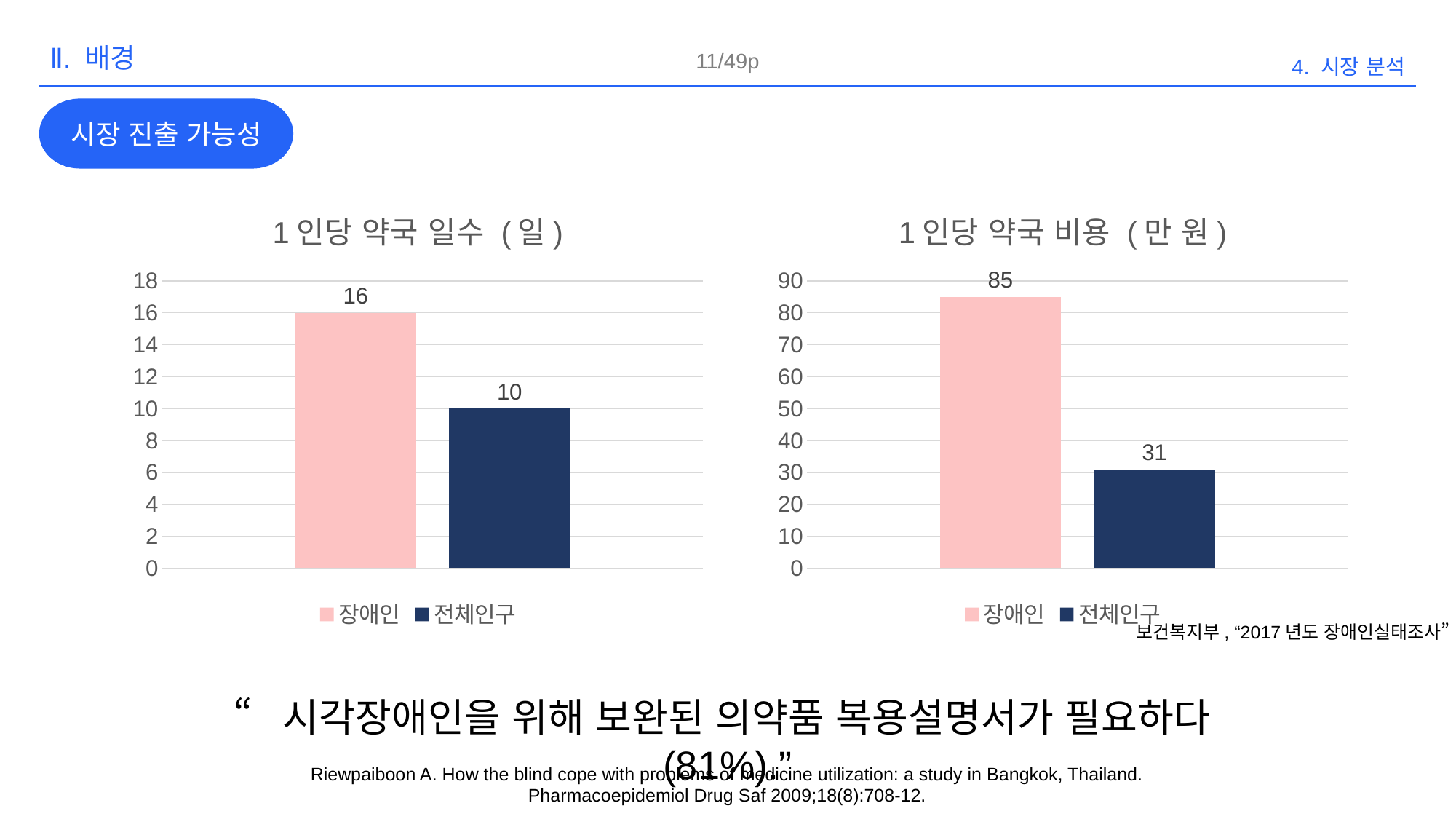

11/49p
4. 시장 분석
Ⅱ. 배경
시장 진출 가능성

### Chart: 1인당 약국 일수 (일)

| Category | 장애인 | 전체인구 |
|---|---|---|
| 1인당 약국일수 (일) | 16.0 | 10.0 |

### Chart: 1인당 약국 비용 (만 원)

| Category | 장애인 | 전체인구 |
|---|---|---|
| 1인당 약국비용 (원) | 85.0 | 31.0 |
보건복지부, “2017년도 장애인실태조사”
“시각장애인을 위해 보완된 의약품 복용설명서가 필요하다(81%).”
Riewpaiboon A. How the blind cope with problems of medicine utilization: a study in Bangkok, Thailand. Pharmacoepidemiol Drug Saf 2009;18(8):708-12.